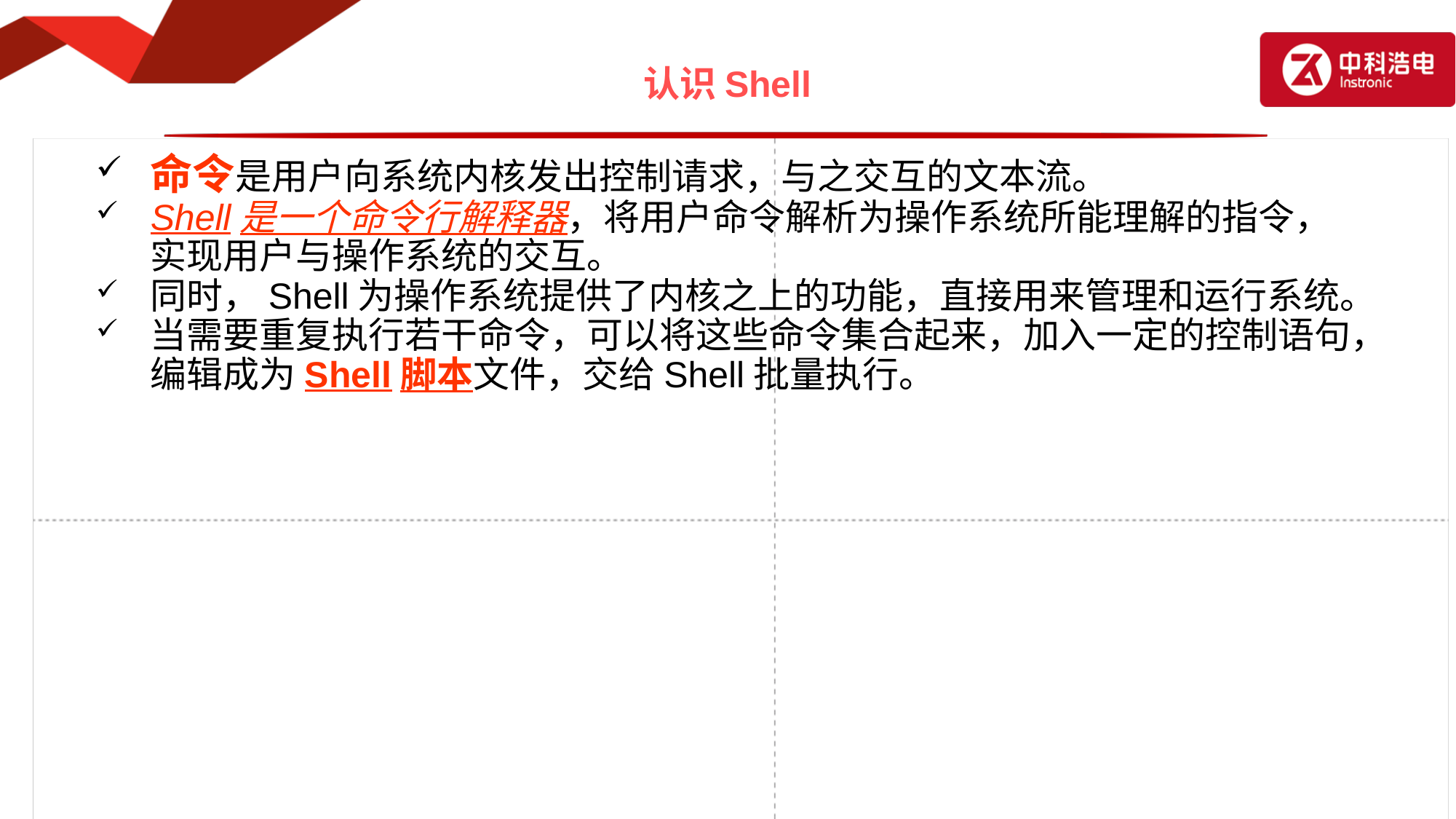

# 认识Shell
命令是用户向系统内核发出控制请求，与之交互的文本流。
Shell是一个命令行解释器，将用户命令解析为操作系统所能理解的指令，实现用户与操作系统的交互。
同时，Shell为操作系统提供了内核之上的功能，直接用来管理和运行系统。
当需要重复执行若干命令，可以将这些命令集合起来，加入一定的控制语句，编辑成为Shell脚本文件，交给Shell批量执行。